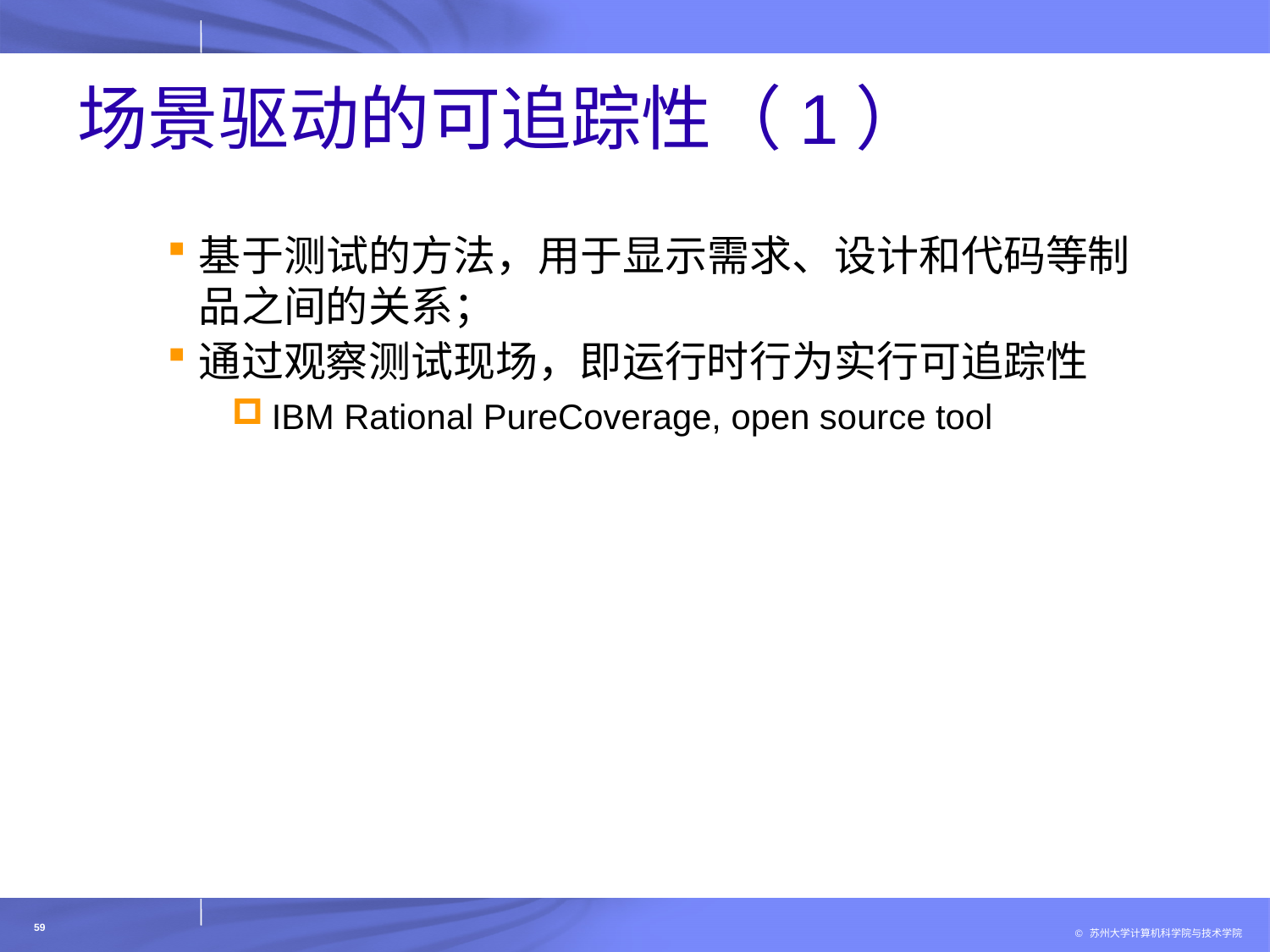

# 场景驱动的可追踪性（1）
基于测试的方法，用于显示需求、设计和代码等制品之间的关系；
通过观察测试现场，即运行时行为实行可追踪性
IBM Rational PureCoverage, open source tool
59